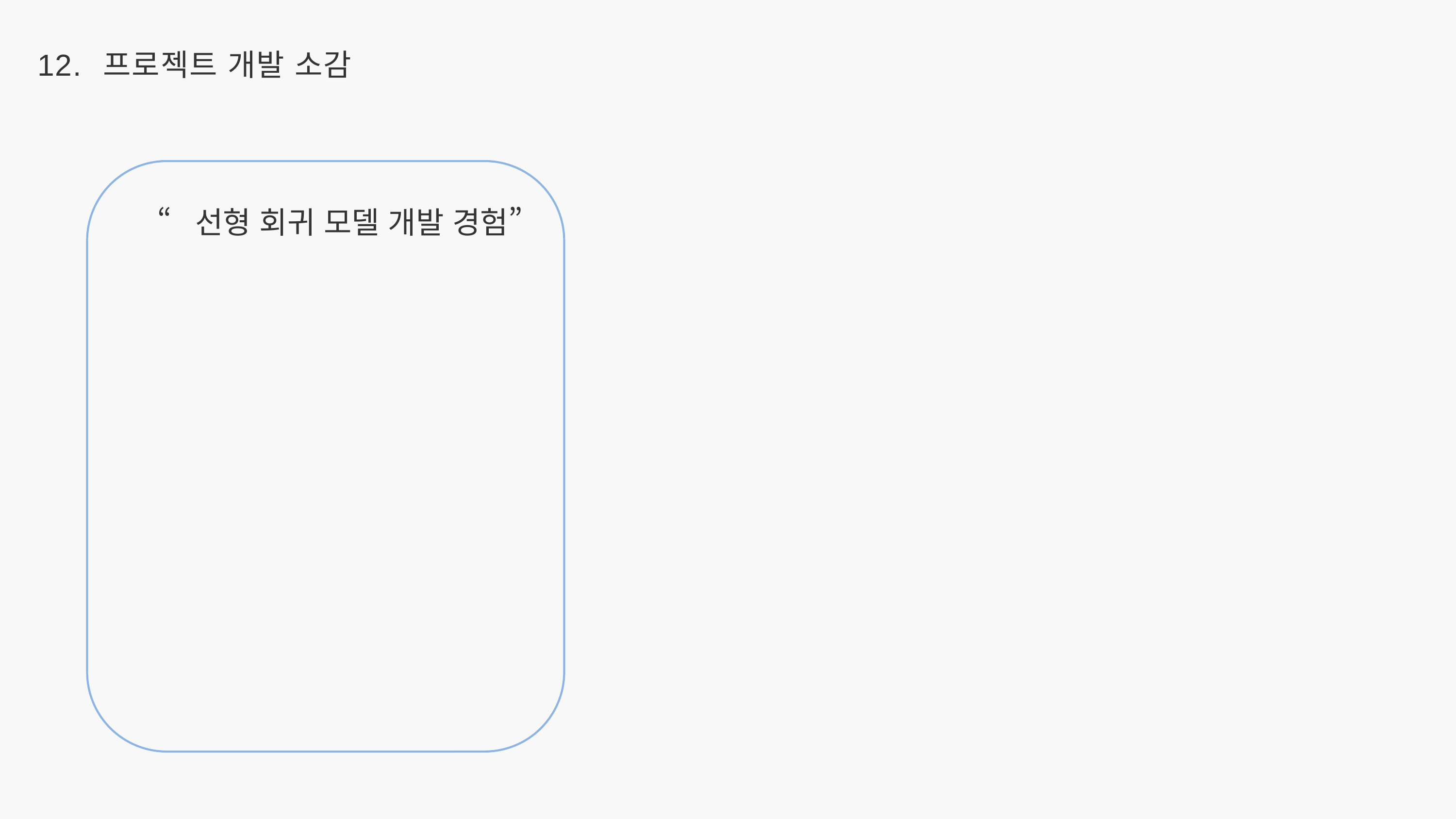

12.
프로젝트 개발 소감

“선형 회귀 모델 개발 경험”